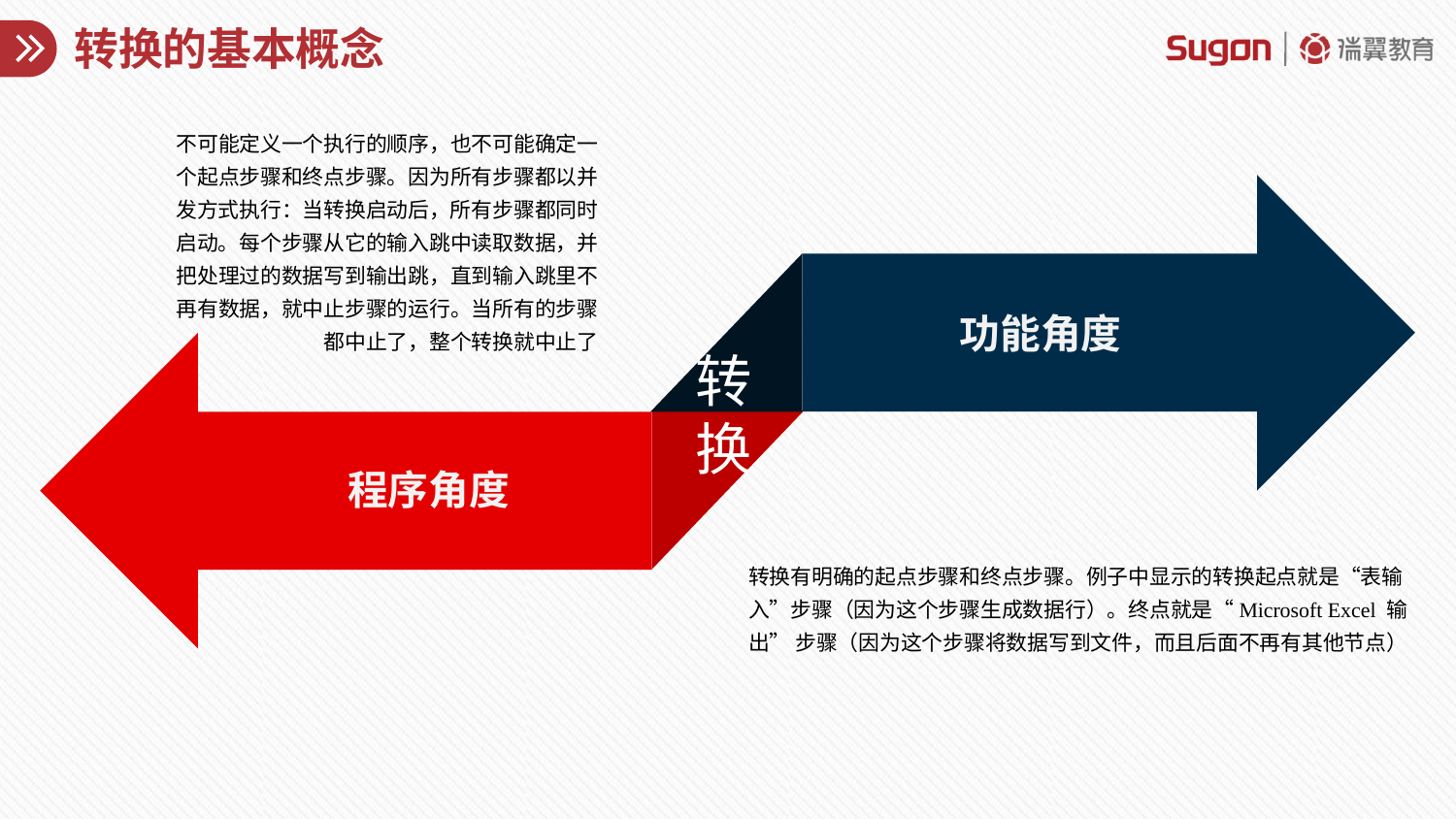

# 转换的基本概念
不可能定义一个执行的顺序，也不可能确定一个起点步骤和终点步骤。因为所有步骤都以并发方式执行：当转换启动后，所有步骤都同时启动。每个步骤从它的输入跳中读取数据，并把处理过的数据写到输出跳，直到输入跳里不再有数据，就中止步骤的运行。当所有的步骤都中止了，整个转换就中止了

功能角度

转换
程序角度
转换有明确的起点步骤和终点步骤。例子中显示的转换起点就是“表输入”步骤（因为这个步骤生成数据行）。终点就是“Microsoft Excel 输出” 步骤（因为这个步骤将数据写到文件，而且后面不再有其他节点）